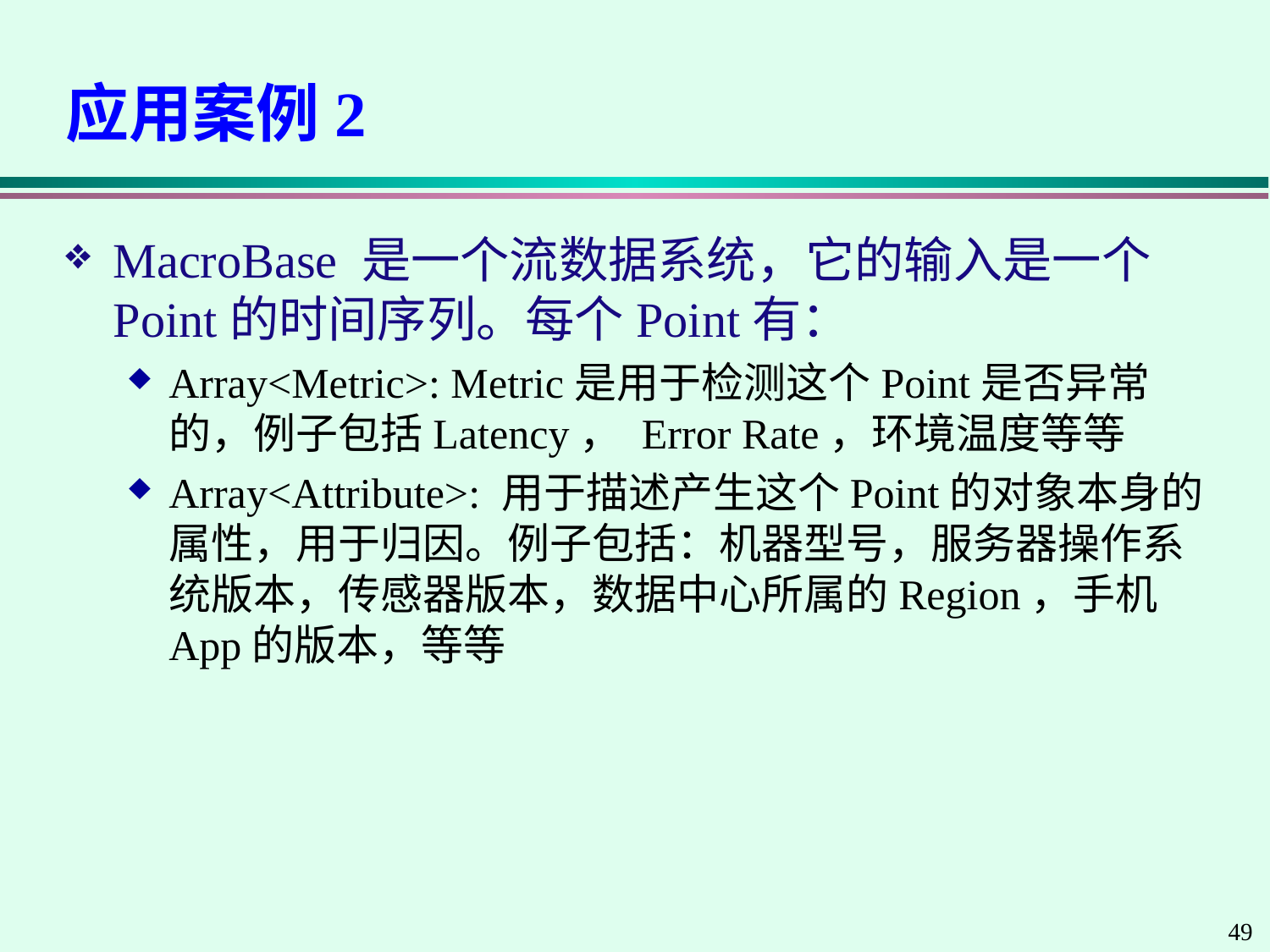

# 应用案例2
MacroBase 是一个流数据系统，它的输入是一个Point的时间序列。每个Point有：
Array<Metric>: Metric是用于检测这个Point是否异常的，例子包括Latency， Error Rate，环境温度等等
Array<Attribute>: 用于描述产生这个Point的对象本身的属性，用于归因。例子包括：机器型号，服务器操作系统版本，传感器版本，数据中心所属的Region，手机App的版本，等等